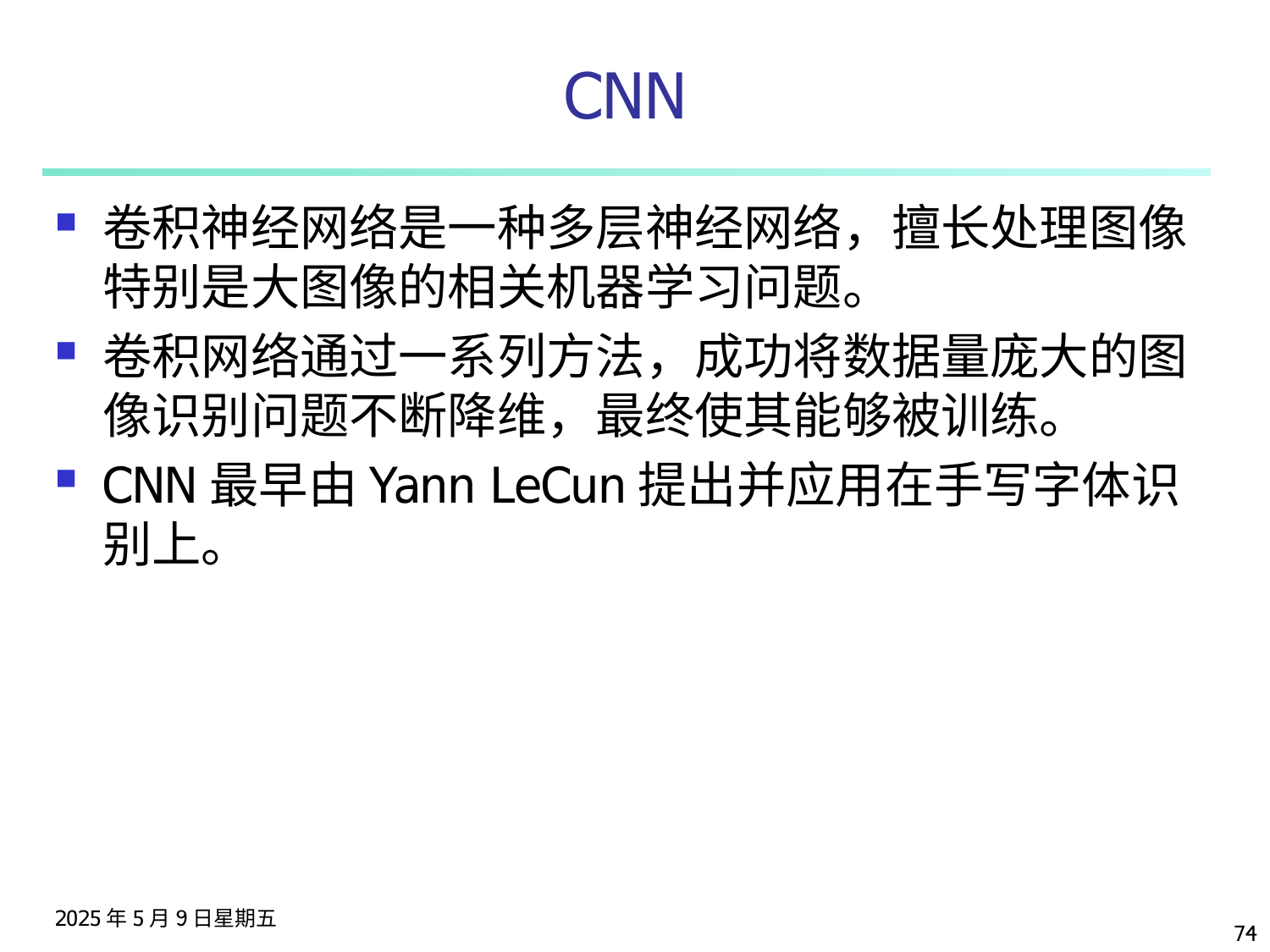

# CNN
卷积神经网络是一种多层神经网络，擅长处理图像特别是大图像的相关机器学习问题。
卷积网络通过一系列方法，成功将数据量庞大的图像识别问题不断降维，最终使其能够被训练。
CNN最早由Yann LeCun提出并应用在手写字体识别上。

2025年5月9日星期五
74